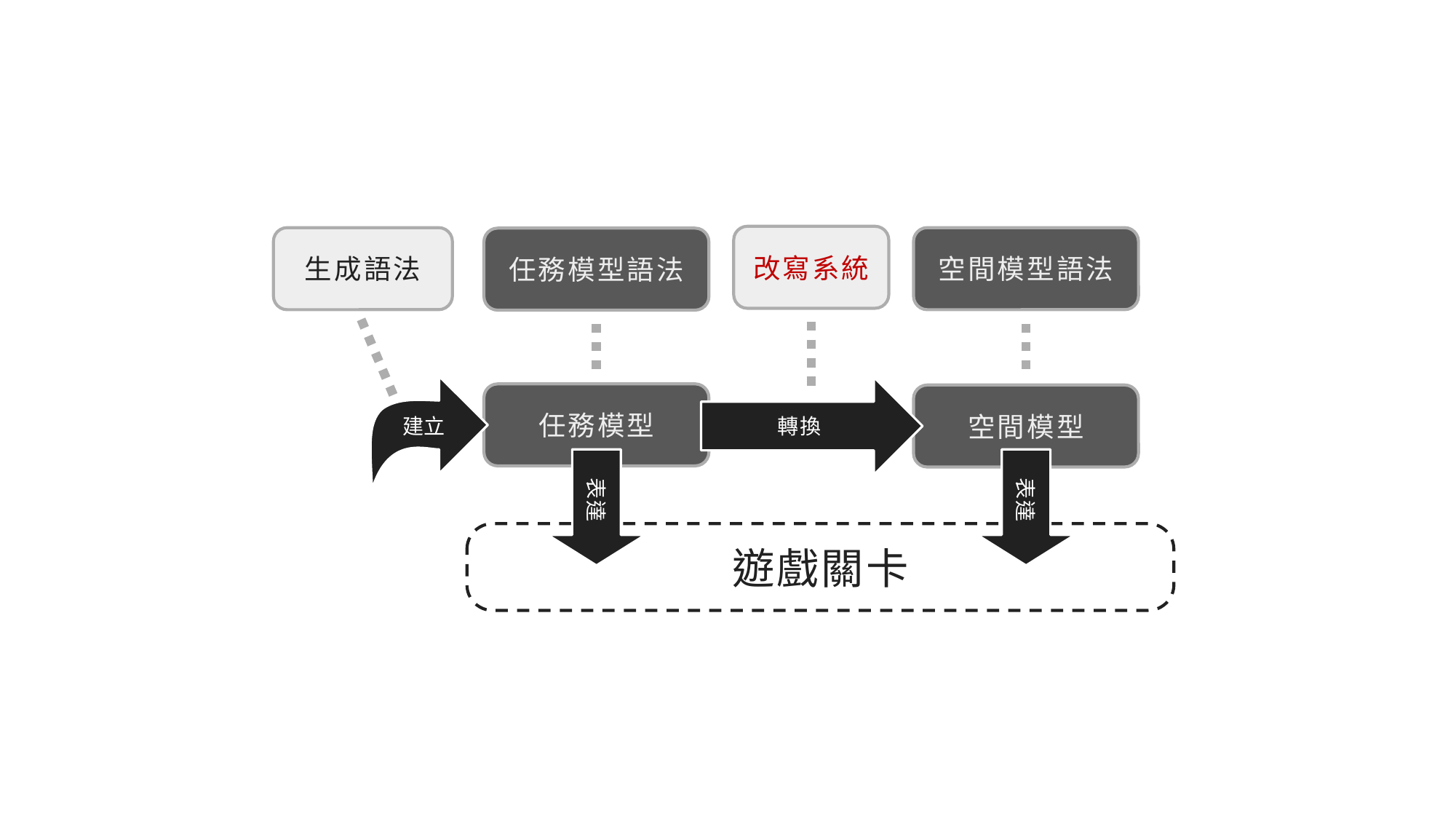

改寫系統
生成語法
空間模型語法
任務模型語法

建立
轉換
任務模型
空間模型
表達
表達
遊戲關卡